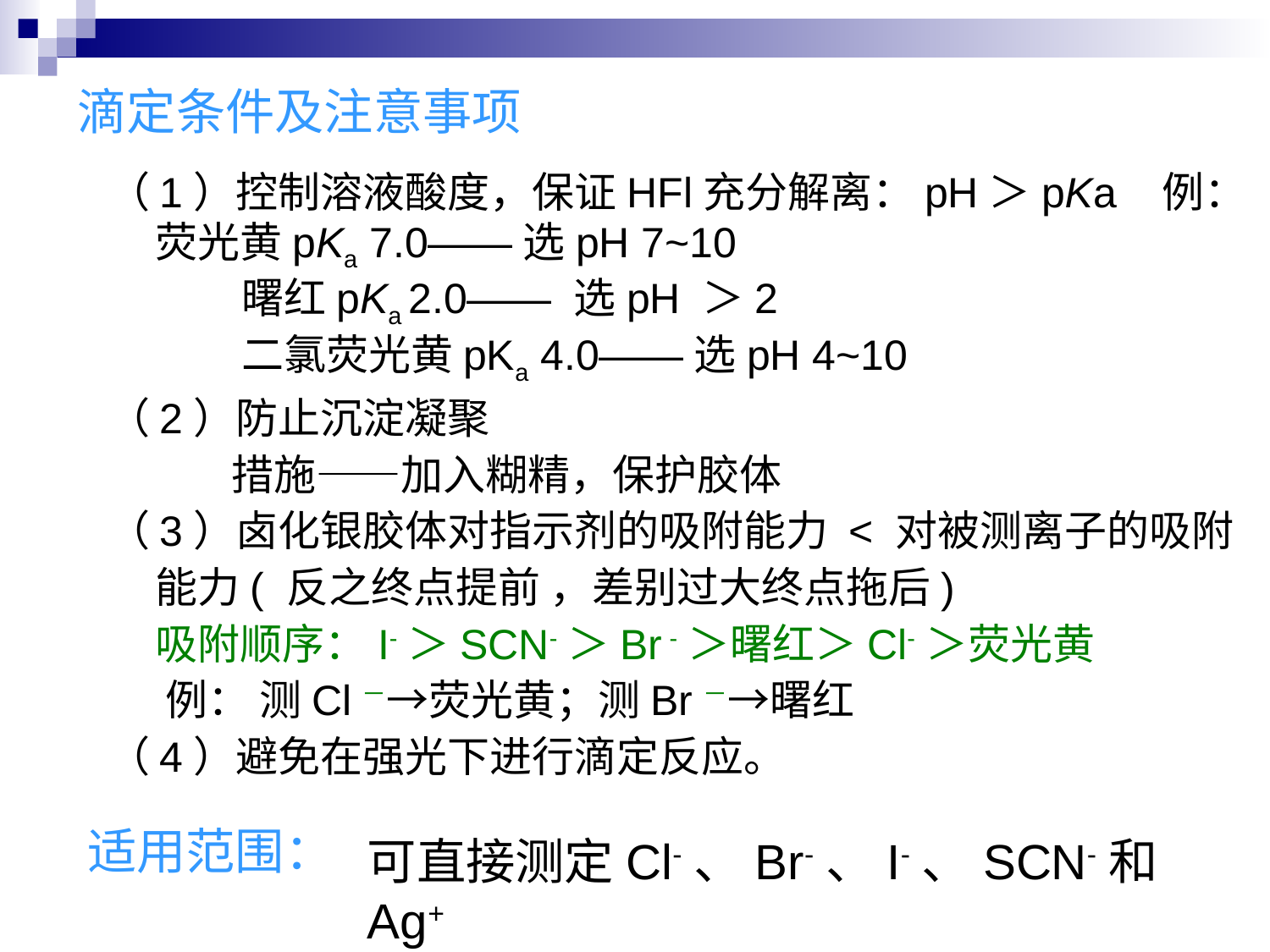

滴定条件及注意事项
（1）控制溶液酸度，保证HFl充分解离：pH＞pKa   例：荧光黄pKa 7.0——选pH 7~10
             曙红pKa 2.0—— 选pH ＞2
             二氯荧光黄pKa 4.0——选pH 4~10
（2）防止沉淀凝聚
            措施——加入糊精，保护胶体
（3）卤化银胶体对指示剂的吸附能力 < 对被测离子的吸附能力( 反之终点提前 ，差别过大终点拖后)
    吸附顺序：I-＞SCN-＞Br -＞曙红＞Cl-＞荧光黄
     例： 测Cl－→荧光黄；测Br－→曙红
（4）避免在强光下进行滴定反应。
适用范围：
可直接测定Cl-、Br-、I-、SCN-和Ag+